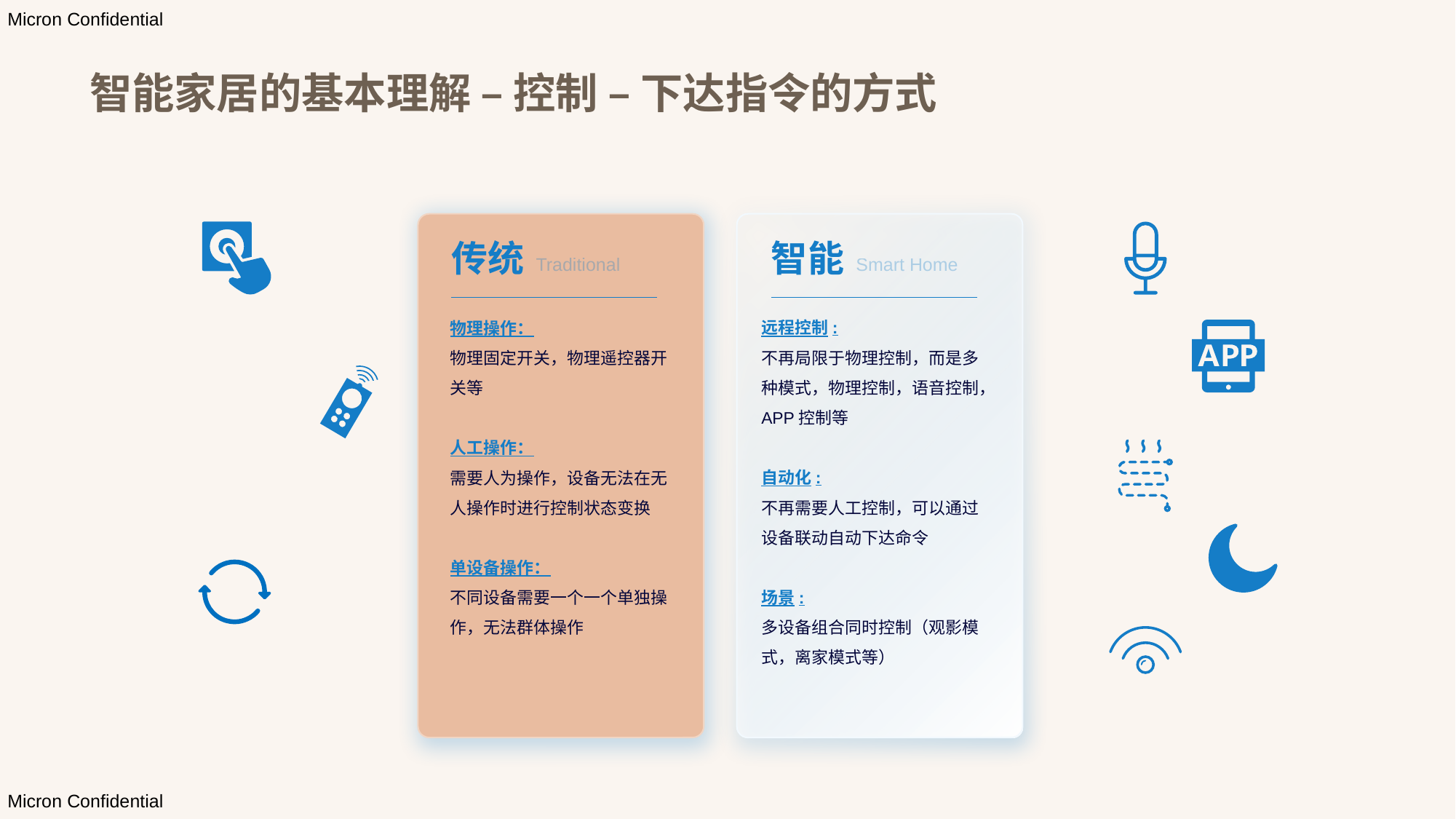

# 智能家居的基本理解 – 控制 – 下达指令的方式

智能
传统
Smart Home
Traditional
远程控制:
不再局限于物理控制，而是多种模式，物理控制，语音控制，APP控制等

自动化:
不再需要人工控制，可以通过设备联动自动下达命令

场景:
多设备组合同时控制（观影模式，离家模式等）
物理操作：
物理固定开关，物理遥控器开关等

人工操作：
需要人为操作，设备无法在无人操作时进行控制状态变换

单设备操作：
不同设备需要一个一个单独操作，无法群体操作